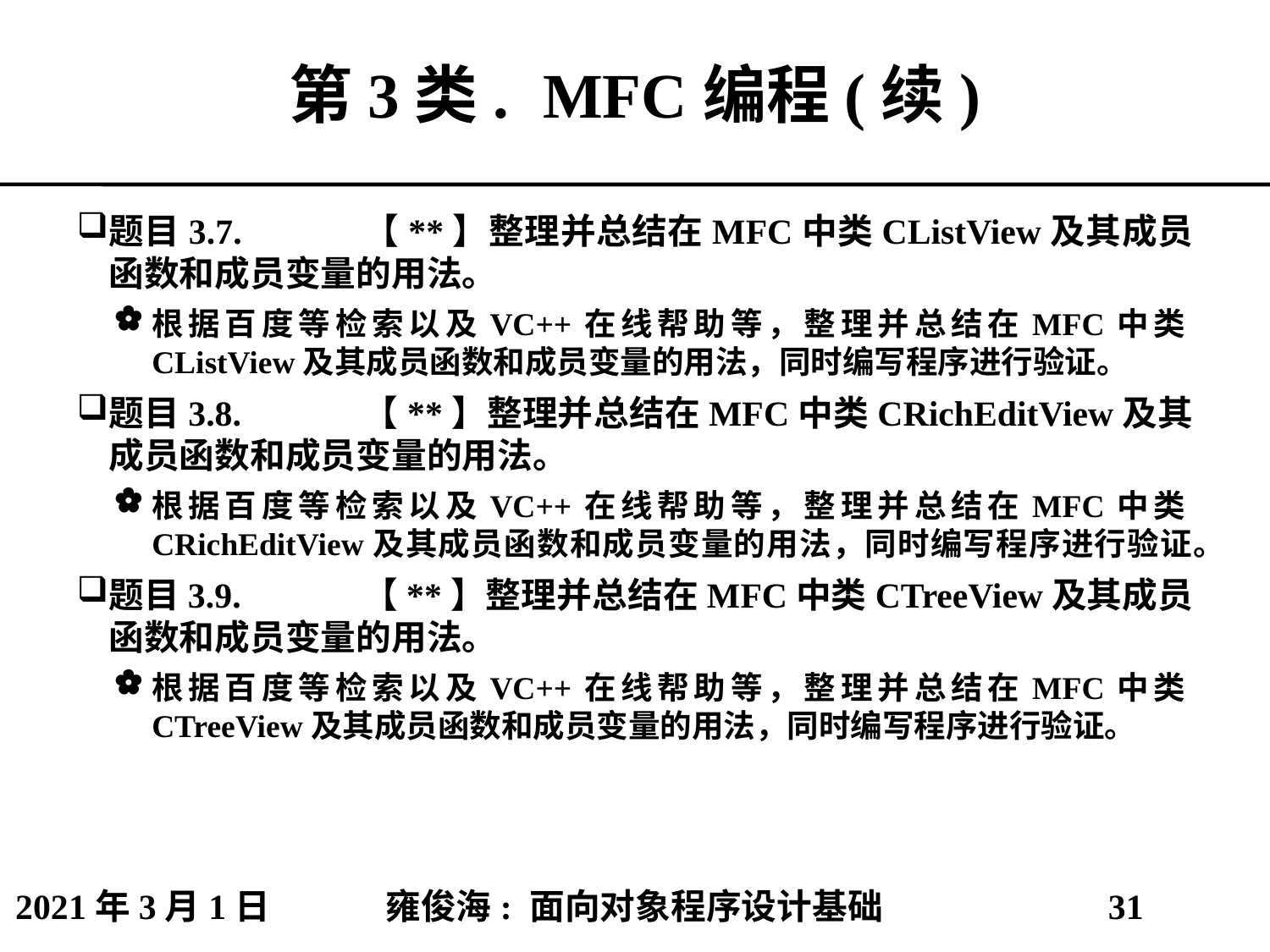

# 第3类.	MFC编程(续)

题目3.7.	【**】整理并总结在MFC中类CListView及其成员函数和成员变量的用法。
根据百度等检索以及VC++在线帮助等，整理并总结在MFC中类CListView及其成员函数和成员变量的用法，同时编写程序进行验证。
题目3.8.	【**】整理并总结在MFC中类CRichEditView及其成员函数和成员变量的用法。
根据百度等检索以及VC++在线帮助等，整理并总结在MFC中类CRichEditView及其成员函数和成员变量的用法，同时编写程序进行验证。
题目3.9.	【**】整理并总结在MFC中类CTreeView及其成员函数和成员变量的用法。
根据百度等检索以及VC++在线帮助等，整理并总结在MFC中类CTreeView及其成员函数和成员变量的用法，同时编写程序进行验证。
2021年3月1日
雍俊海: 面向对象程序设计基础
31